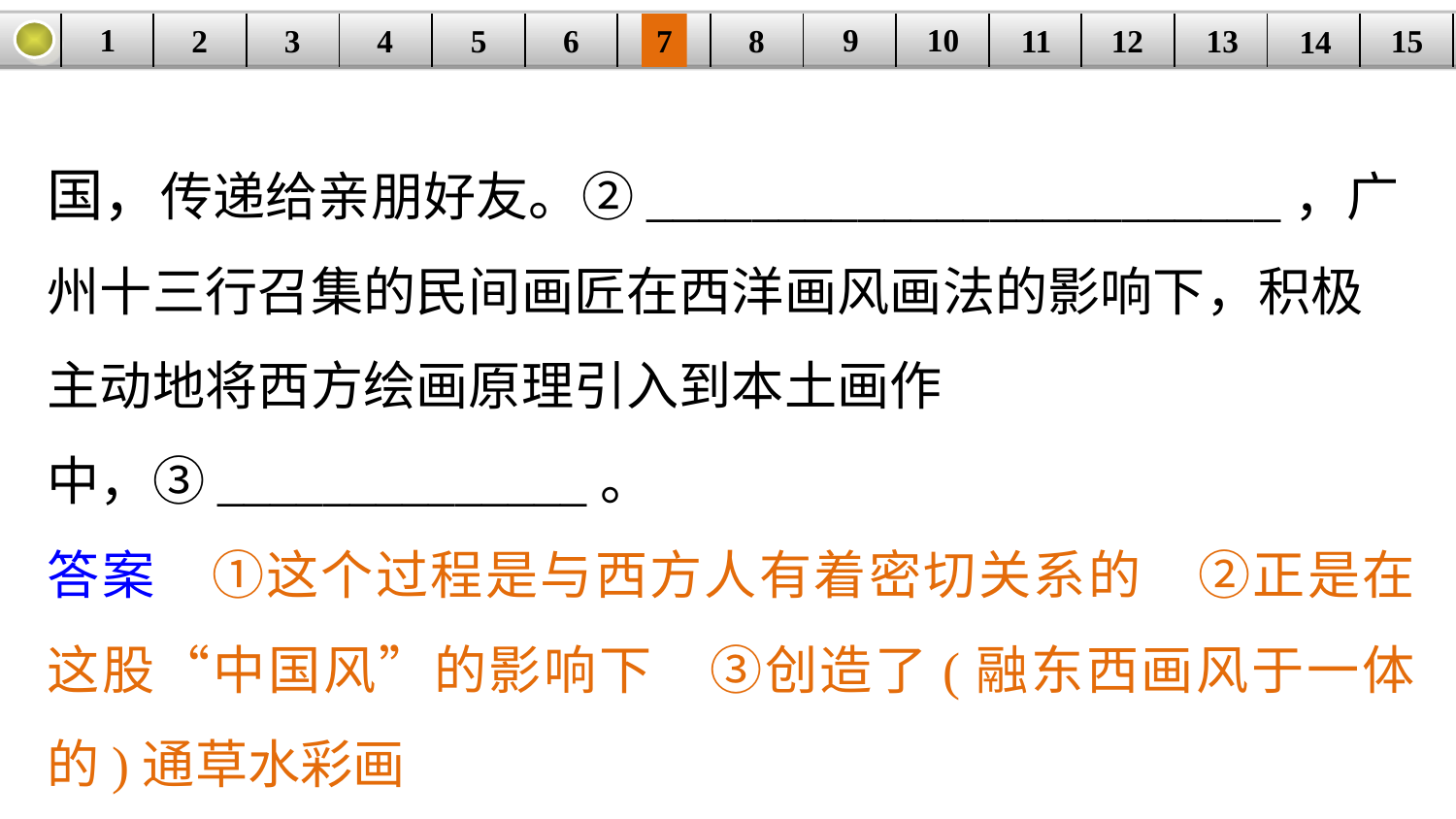

9
10
1
3
4
5
6
8
11
2
12
15
|  |  |  |  |  |  |  |  |  |  |  |  |  |  |  |
| --- | --- | --- | --- | --- | --- | --- | --- | --- | --- | --- | --- | --- | --- | --- |
7
13
14

国，传递给亲朋好友。②________________________，广州十三行召集的民间画匠在西洋画风画法的影响下，积极主动地将西方绘画原理引入到本土画作中，③______________。
答案　①这个过程是与西方人有着密切关系的　②正是在这股“中国风”的影响下　③创造了(融东西画风于一体的)通草水彩画